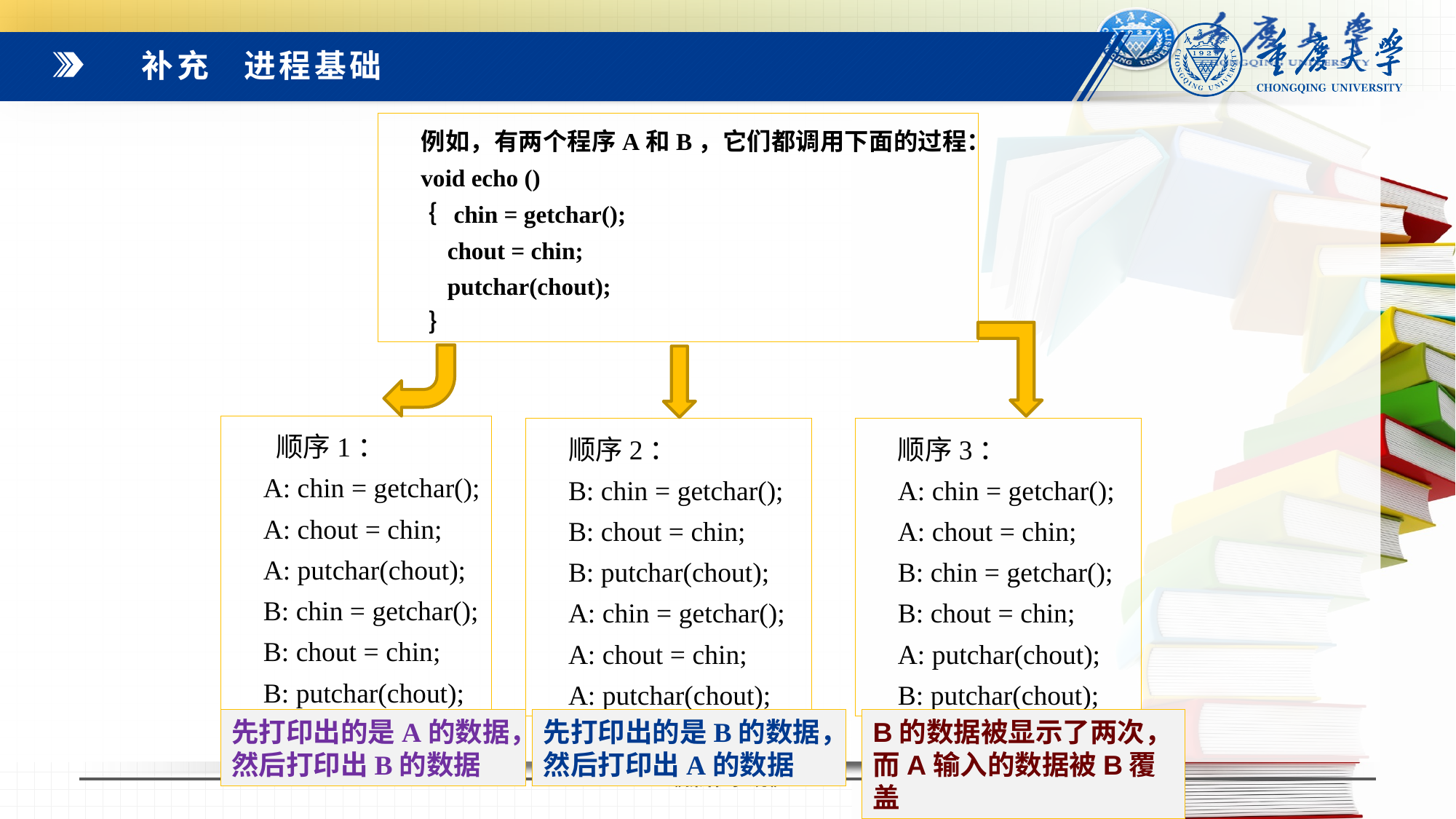

补充   进程基础
例如，有两个程序A和B，它们都调用下面的过程：
void echo ()
｛  chin = getchar();
chout = chin;
putchar(chout);
｝

 顺序1：
A: chin = getchar();
A: chout = chin;
A: putchar(chout);
B: chin = getchar();
B: chout = chin;
B: putchar(chout);
顺序2：
B: chin = getchar();
B: chout = chin;
B: putchar(chout);
A: chin = getchar();
A: chout = chin;
A: putchar(chout);
顺序3：
A: chin = getchar();
A: chout = chin;
B: chin = getchar();
B: chout = chin;
A: putchar(chout);
B: putchar(chout);
B的数据被显示了两次，
而A输入的数据被B覆盖
先打印出的是B的数据，
然后打印出A的数据
先打印出的是A的数据，
然后打印出B的数据